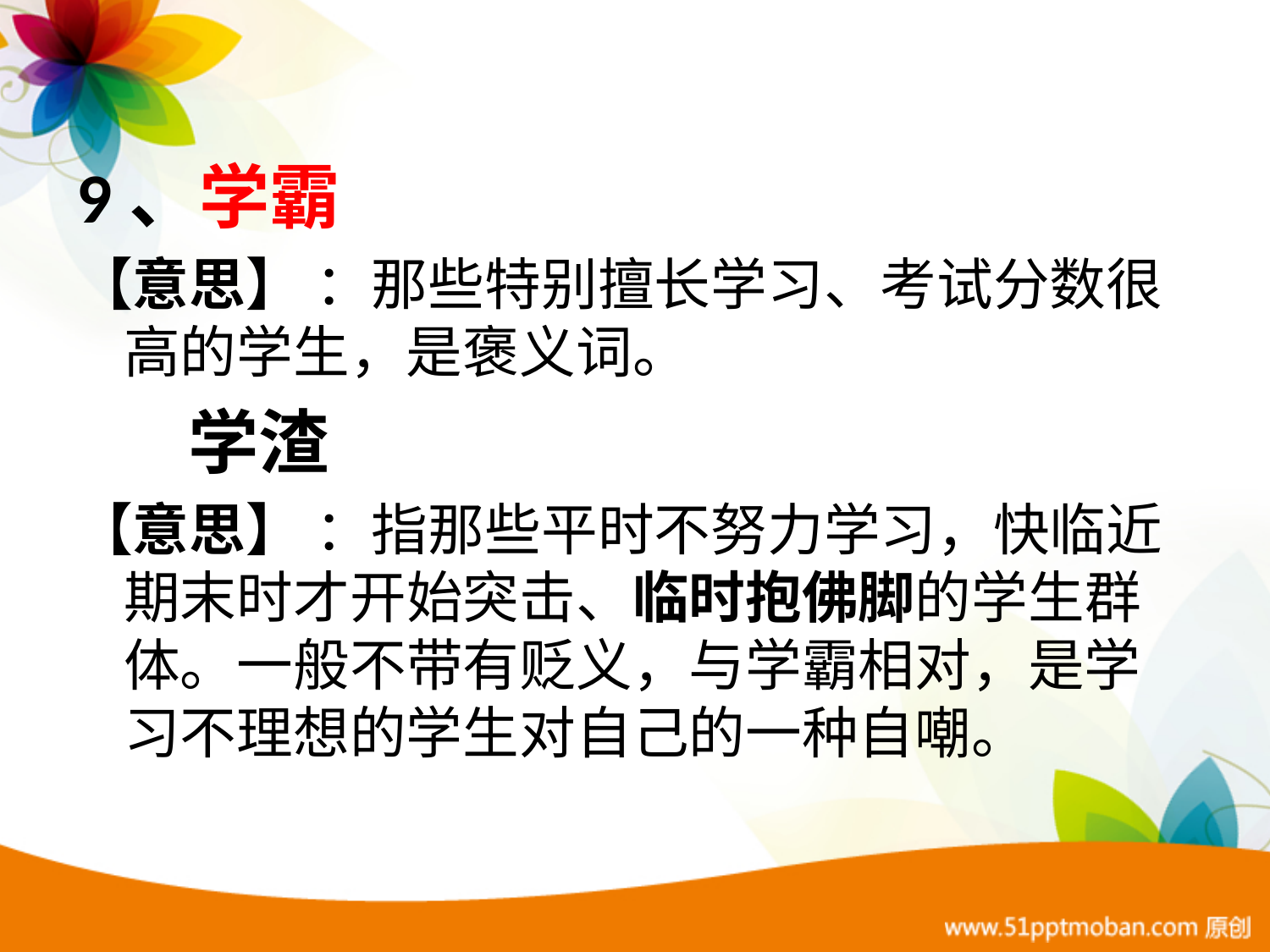

9、学霸
【意思】 ：那些特别擅长学习、考试分数很高的学生，是褒义词。
      学渣
【意思】 ：指那些平时不努力学习，快临近期末时才开始突击、临时抱佛脚的学生群体。一般不带有贬义，与学霸相对，是学习不理想的学生对自己的一种自嘲。